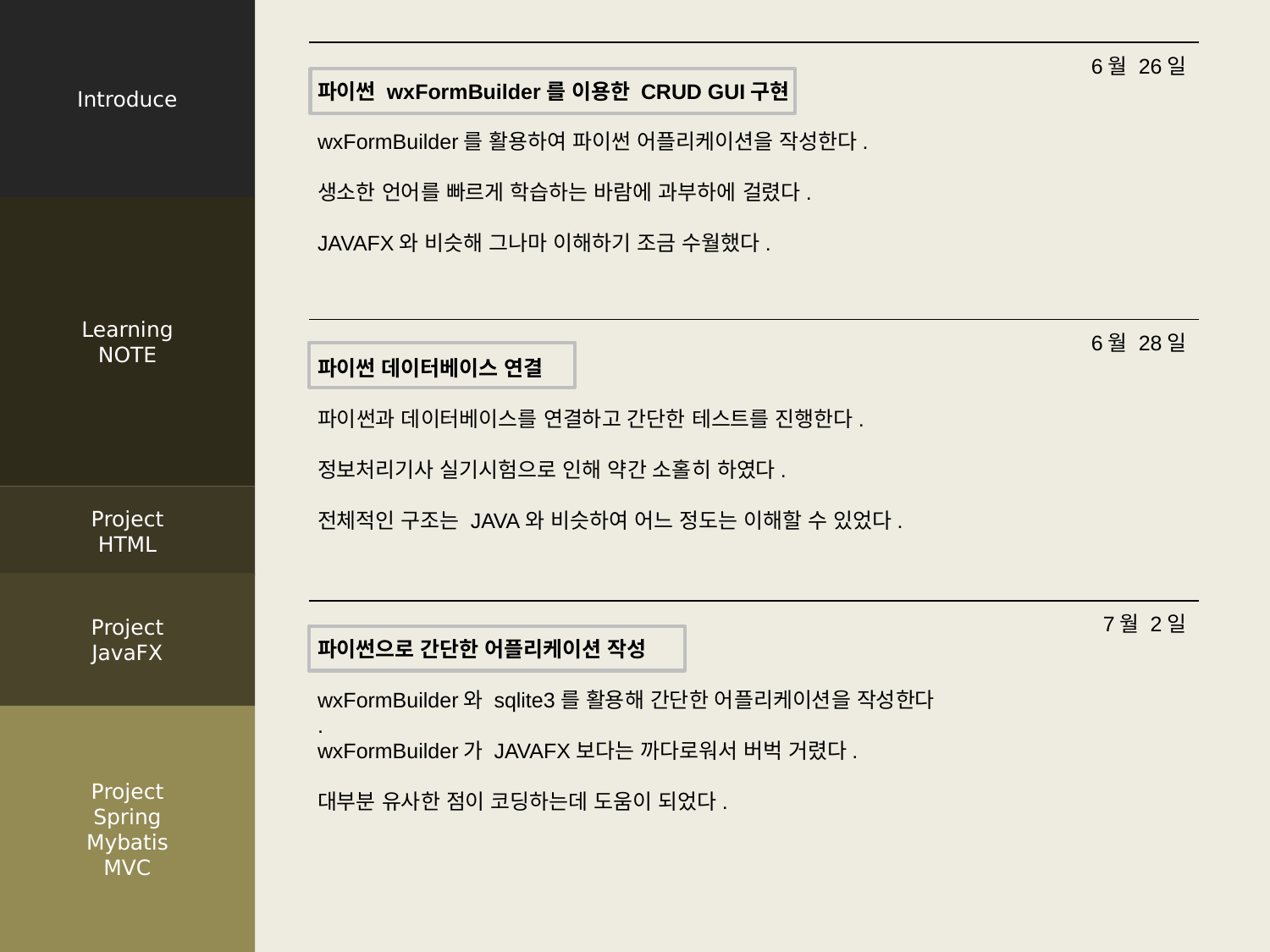

Introduce
Learning
NOTE
Project
HTML
Project
JavaFX
Project
Spring
Mybatis
MVC

6월 26일
파이썬 wxFormBuilder를 이용한 CRUD GUI구현

wxFormBuilder를 활용하여 파이썬 어플리케이션을 작성한다.

생소한 언어를 빠르게 학습하는 바람에 과부하에 걸렸다.

JAVAFX와 비슷해 그나마 이해하기 조금 수월했다.

6월 28일
파이썬 데이터베이스 연결

파이썬과 데이터베이스를 연결하고 간단한 테스트를 진행한다.

정보처리기사 실기시험으로 인해 약간 소홀히 하였다.

전체적인 구조는 JAVA와 비슷하여 어느 정도는 이해할 수 있었다.

7월 2일
파이썬으로 간단한 어플리케이션 작성

wxFormBuilder와 sqlite3를 활용해 간단한 어플리케이션을 작성한다
.
wxFormBuilder가 JAVAFX보다는 까다로워서 버벅 거렸다.

대부분 유사한 점이 코딩하는데 도움이 되었다.